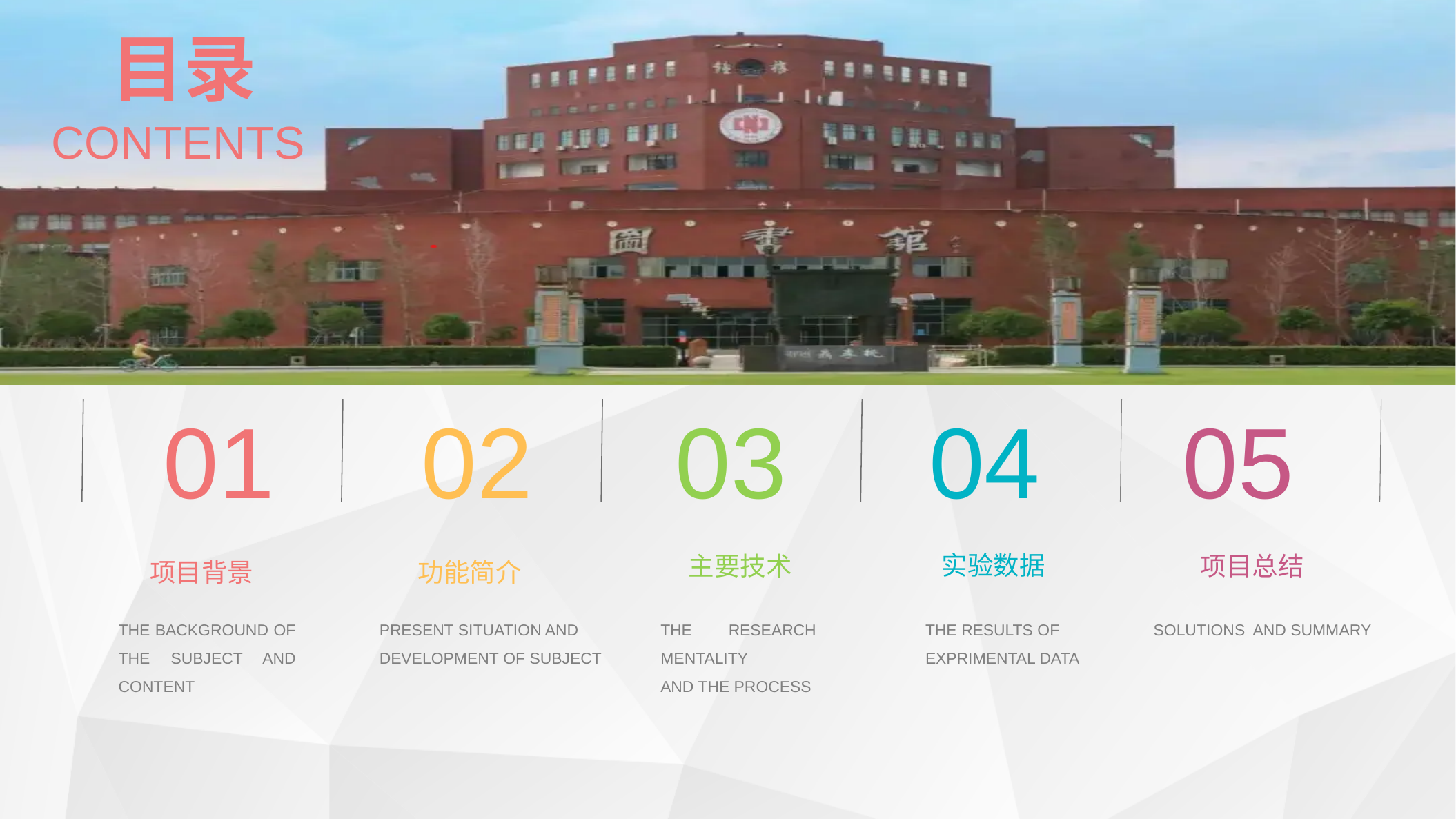

目录
CONTENTS
01
02
03
04
05
实验数据
主要技术
项目总结
            项目背景
    功能简介
SOLUTIONS  AND SUMMARY
THE BACKGROUND OF
THE SUBJECT AND CONTENT
THE RESEARCH MENTALITY
AND THE PROCESS
PRESENT SITUATION AND
DEVELOPMENT OF SUBJECT
THE RESULTS OF
EXPRIMENTAL DATA